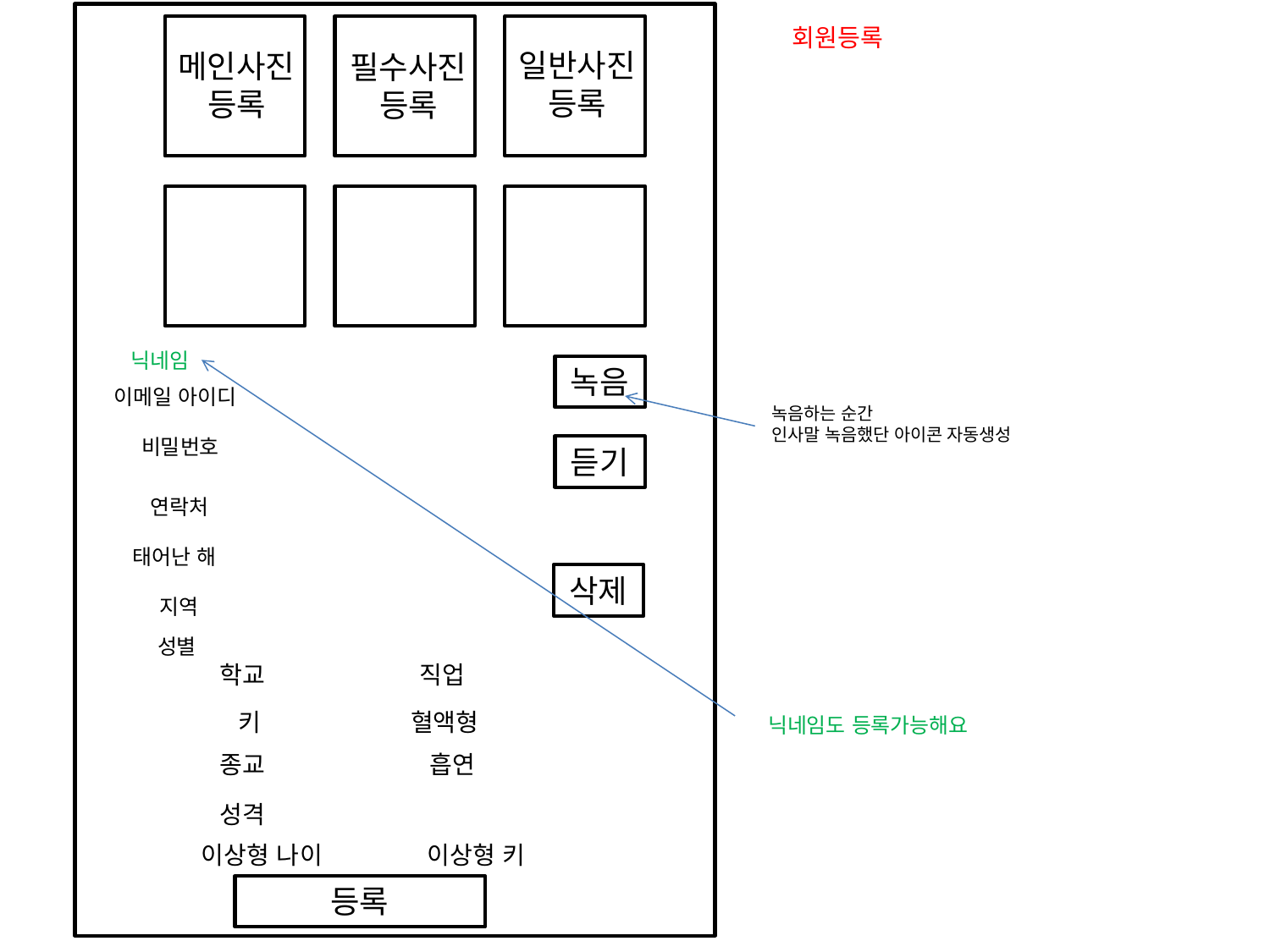

회원등록
일반사진
등록
메인사진
등록
필수사진
등록

닉네임

녹음
이메일 아이디
녹음하는 순간
인사말 녹음했단 아이콘 자동생성
비밀번호

듣기
연락처
태어난 해

삭제
지역
성별
학교
직업
키
혈액형
닉네임도 등록가능해요
종교
흡연
성격
이상형 나이               이상형 키

등록